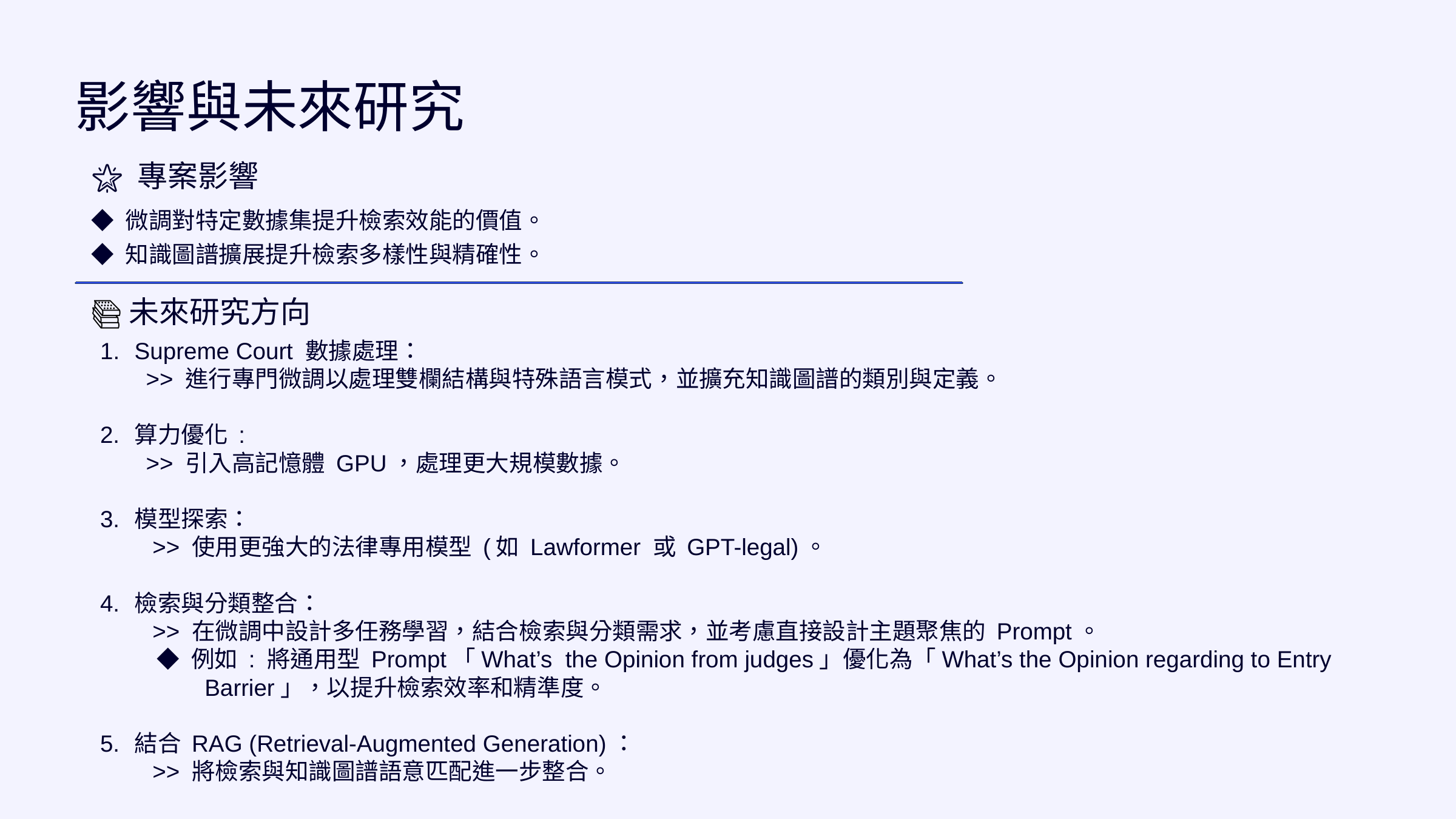

影響與未來研究
🌟 專案影響
◆ 微調對特定數據集提升檢索效能的價值。
◆ 知識圖譜擴展提升檢索多樣性與精確性。

📚未來研究方向

Supreme Court 數據處理：
       >> 進行專門微調以處理雙欄結構與特殊語言模式，並擴充知識圖譜的類別與定義。

算力優化 :
       >> 引入高記憶體 GPU，處理更大規模數據。

模型探索：
        >> 使用更強大的法律專用模型 (如 Lawformer 或 GPT-legal)。

檢索與分類整合：
        >> 在微調中設計多任務學習，結合檢索與分類需求，並考慮直接設計主題聚焦的 Prompt。
           ◆ 例如 : 將通用型 Prompt「What’s  the Opinion from judges」優化為「What’s the Opinion regarding to Entry
                Barrier」，以提升檢索效率和精準度。

結合 RAG (Retrieval-Augmented Generation)：
        >> 將檢索與知識圖譜語意匹配進一步整合。